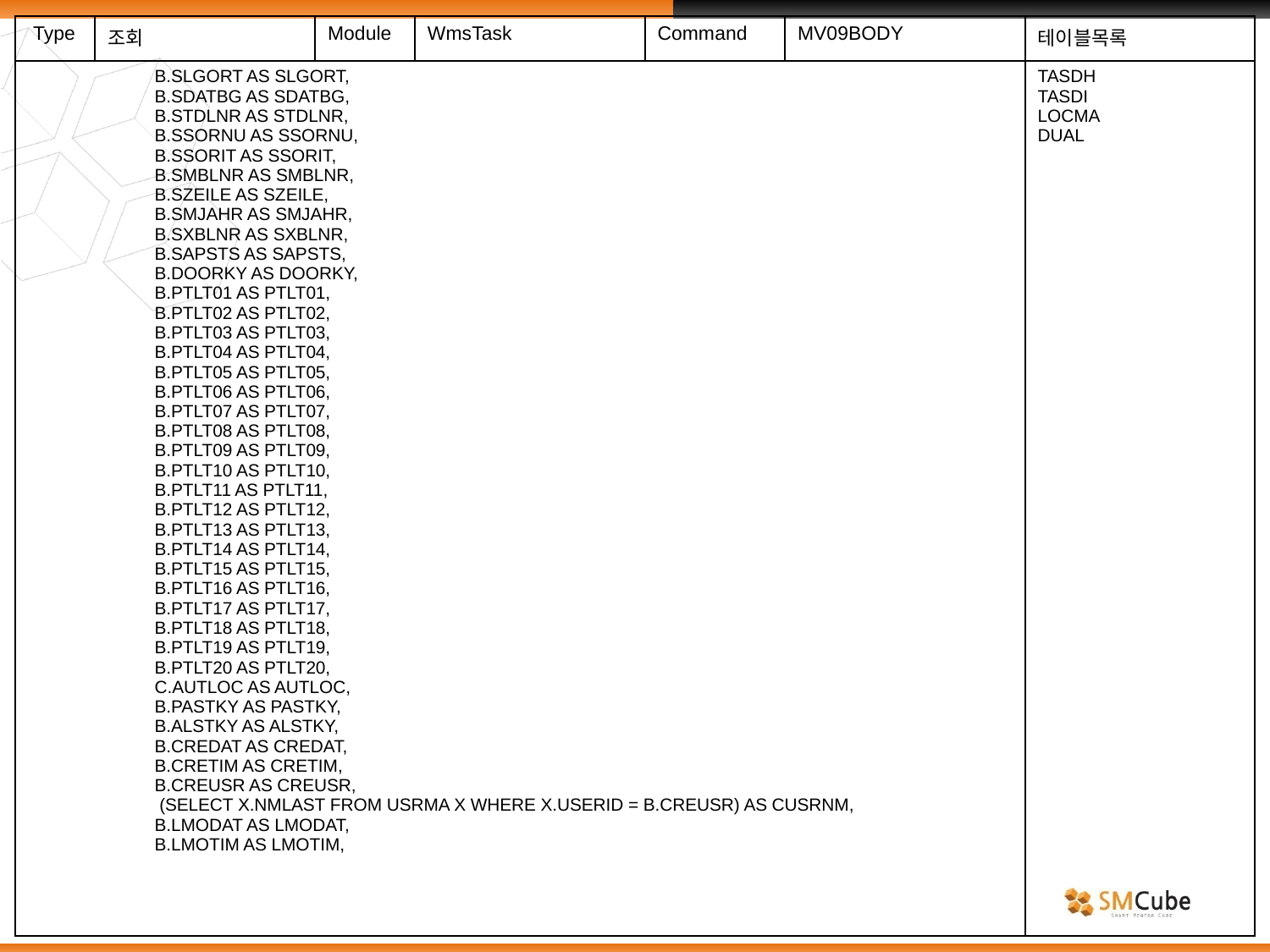

| Type | 조회 | Module | WmsTask | Command | MV09BODY | 테이블목록 |
| --- | --- | --- | --- | --- | --- | --- |
| B.SLGORT AS SLGORT, B.SDATBG AS SDATBG, B.STDLNR AS STDLNR, B.SSORNU AS SSORNU, B.SSORIT AS SSORIT, B.SMBLNR AS SMBLNR, B.SZEILE AS SZEILE, B.SMJAHR AS SMJAHR, B.SXBLNR AS SXBLNR, B.SAPSTS AS SAPSTS, B.DOORKY AS DOORKY, B.PTLT01 AS PTLT01, B.PTLT02 AS PTLT02, B.PTLT03 AS PTLT03, B.PTLT04 AS PTLT04, B.PTLT05 AS PTLT05, B.PTLT06 AS PTLT06, B.PTLT07 AS PTLT07, B.PTLT08 AS PTLT08, B.PTLT09 AS PTLT09, B.PTLT10 AS PTLT10, B.PTLT11 AS PTLT11, B.PTLT12 AS PTLT12, B.PTLT13 AS PTLT13, B.PTLT14 AS PTLT14, B.PTLT15 AS PTLT15, B.PTLT16 AS PTLT16, B.PTLT17 AS PTLT17, B.PTLT18 AS PTLT18, B.PTLT19 AS PTLT19, B.PTLT20 AS PTLT20, C.AUTLOC AS AUTLOC, B.PASTKY AS PASTKY, B.ALSTKY AS ALSTKY, B.CREDAT AS CREDAT, B.CRETIM AS CRETIM, B.CREUSR AS CREUSR, (SELECT X.NMLAST FROM USRMA X WHERE X.USERID = B.CREUSR) AS CUSRNM, B.LMODAT AS LMODAT, B.LMOTIM AS LMOTIM, |  |  |  |  |  | TASDH TASDI LOCMA DUAL |